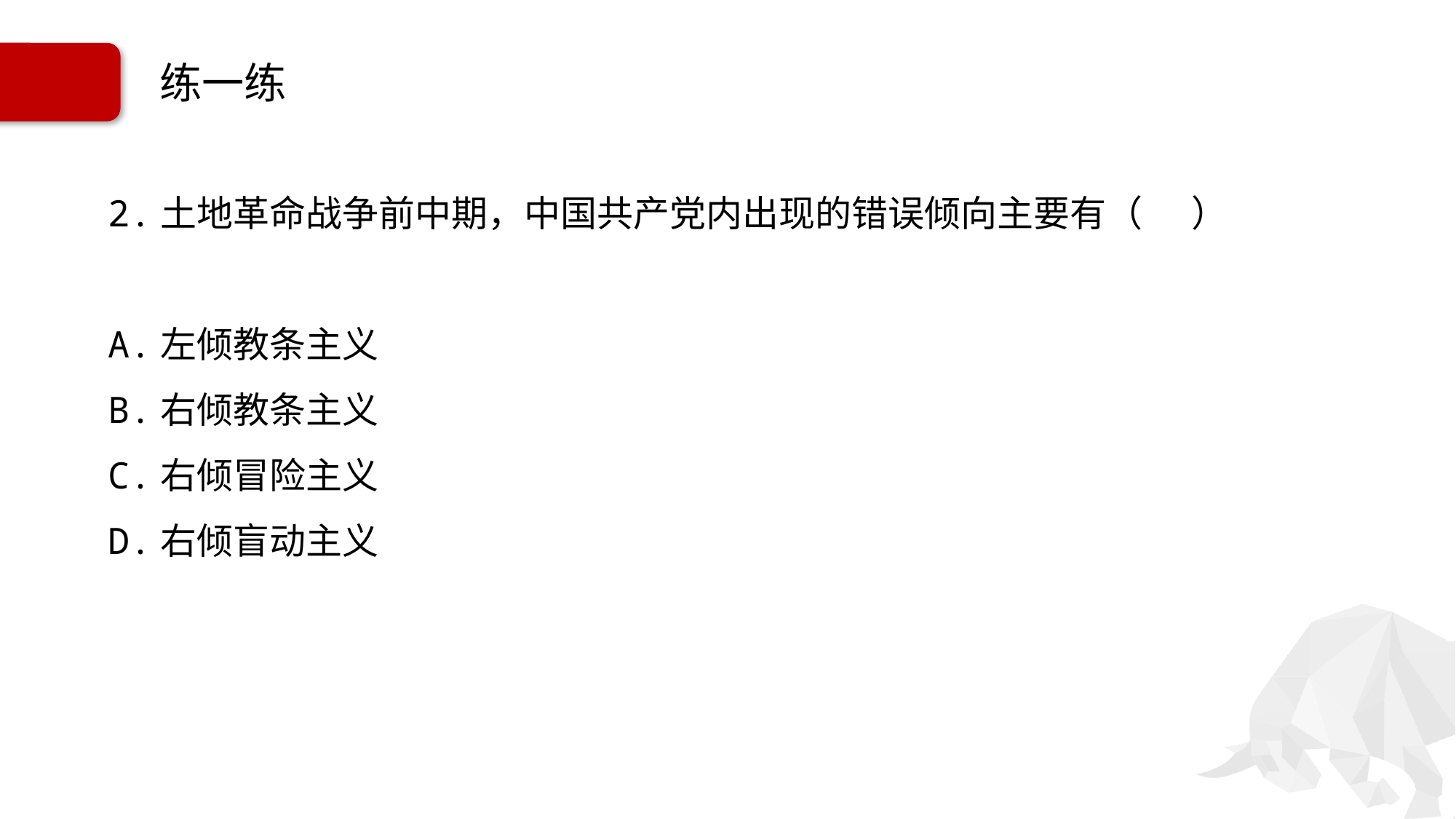

# 练一练
2.土地革命战争前中期，中国共产党内出现的错误倾向主要有（      ）
A.左倾教条主义
B.右倾教条主义
C.右倾冒险主义
D.右倾盲动主义